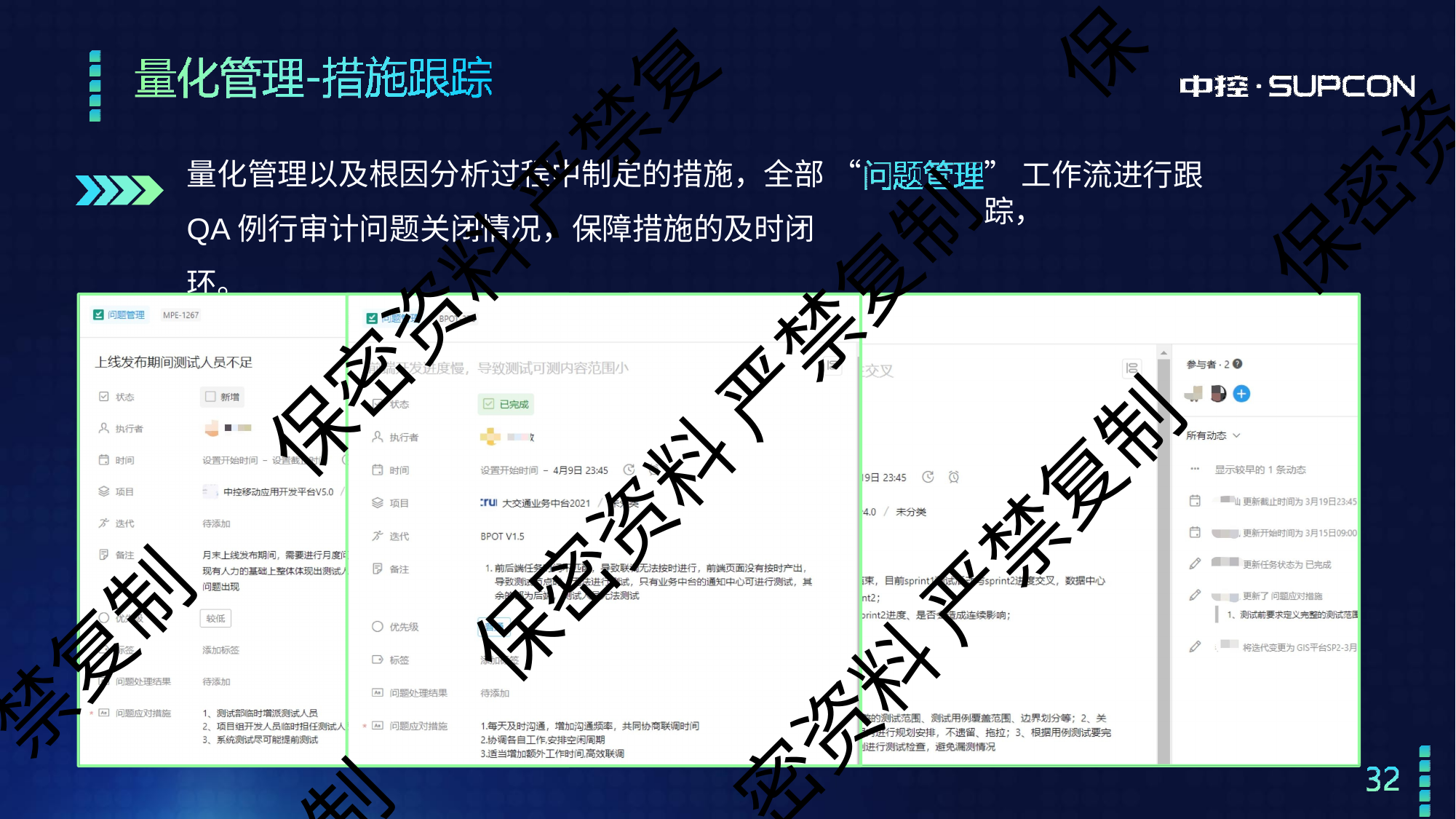

保

# 量化管理以及根因分析过程中制定的措施，全部 “  QA例行审计问题关闭情况，保障措施的及时闭环。
保密资
”工作流进行跟踪，

保密资料 严禁复

保密资料 严禁复制
密资料 严禁复制
禁复制
制